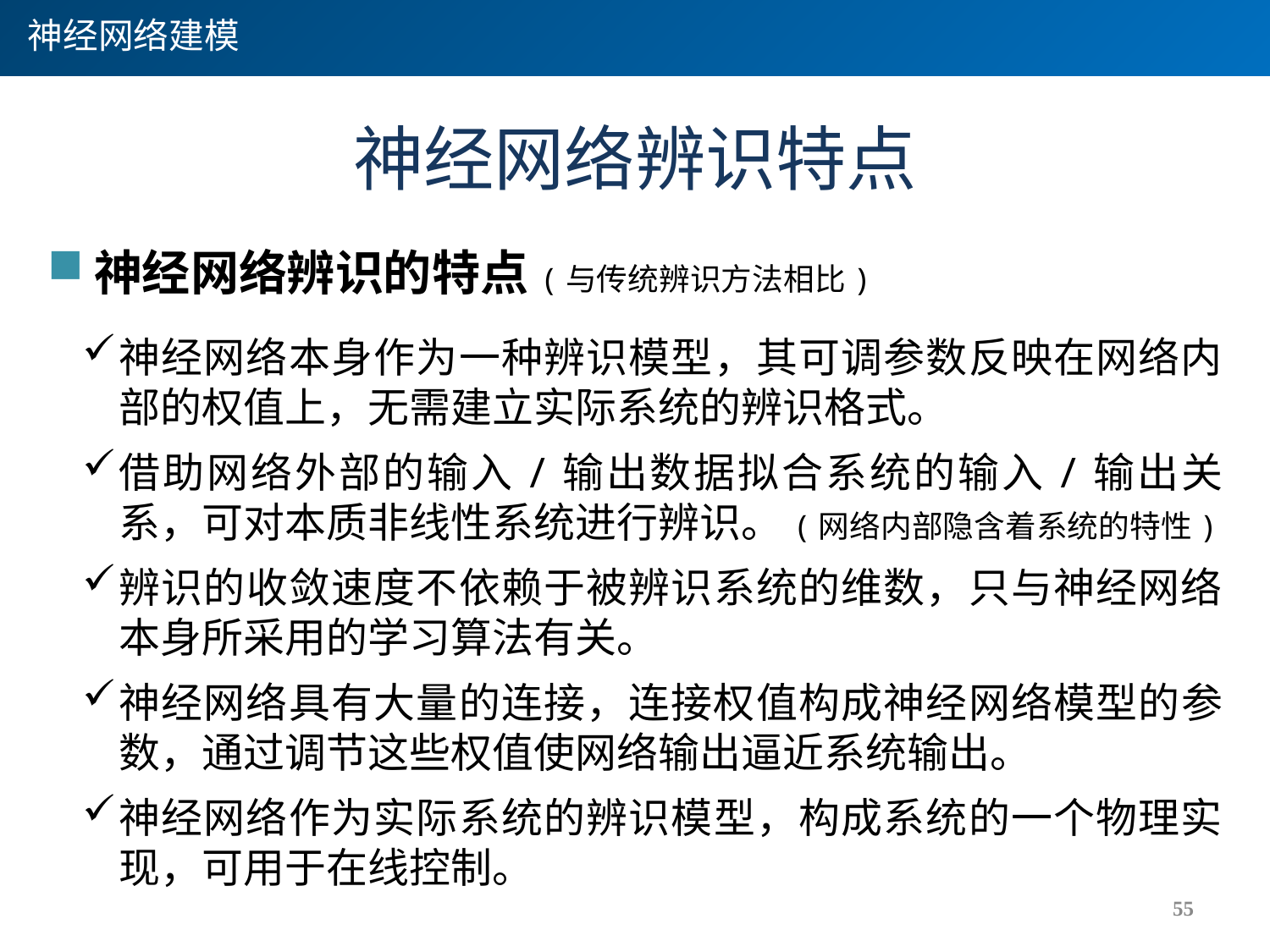

神经网络建模

# 神经网络辨识特点
神经网络辨识的特点(与传统辨识方法相比)
神经网络本身作为一种辨识模型，其可调参数反映在网络内部的权值上，无需建立实际系统的辨识格式。
借助网络外部的输入/输出数据拟合系统的输入/输出关系，可对本质非线性系统进行辨识。(网络内部隐含着系统的特性)
辨识的收敛速度不依赖于被辨识系统的维数，只与神经网络本身所采用的学习算法有关。
神经网络具有大量的连接，连接权值构成神经网络模型的参数，通过调节这些权值使网络输出逼近系统输出。
神经网络作为实际系统的辨识模型，构成系统的一个物理实现，可用于在线控制。

55